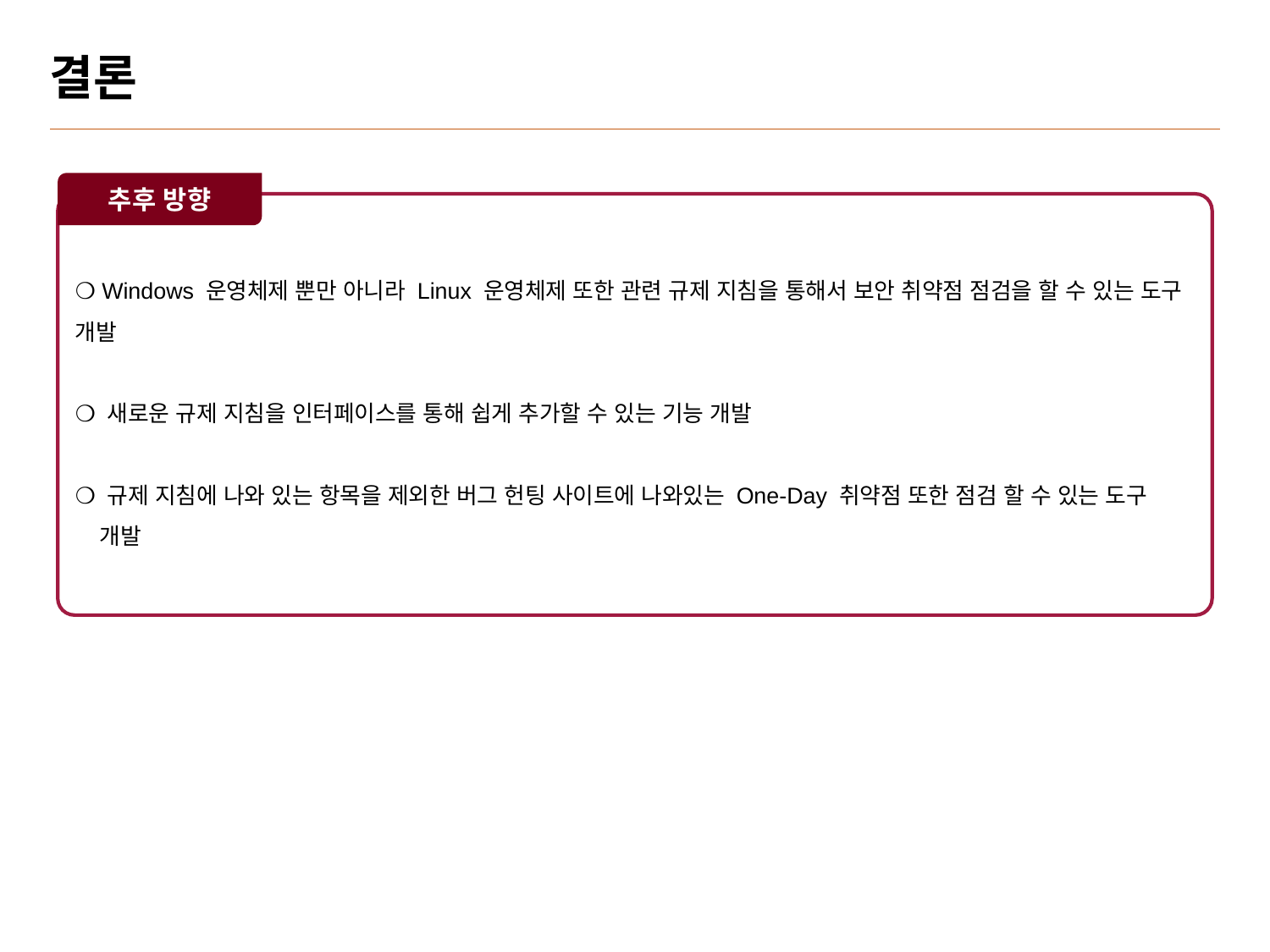

# 결론
추후 방향
ㅊ
❍ Windows 운영체제 뿐만 아니라 Linux 운영체제 또한 관련 규제 지침을 통해서 보안 취약점 점검을 할 수 있는 도구 개발

❍ 새로운 규제 지침을 인터페이스를 통해 쉽게 추가할 수 있는 기능 개발

❍ 규제 지침에 나와 있는 항목을 제외한 버그 헌팅 사이트에 나와있는 One-Day 취약점 또한 점검 할 수 있는 도구
   개발